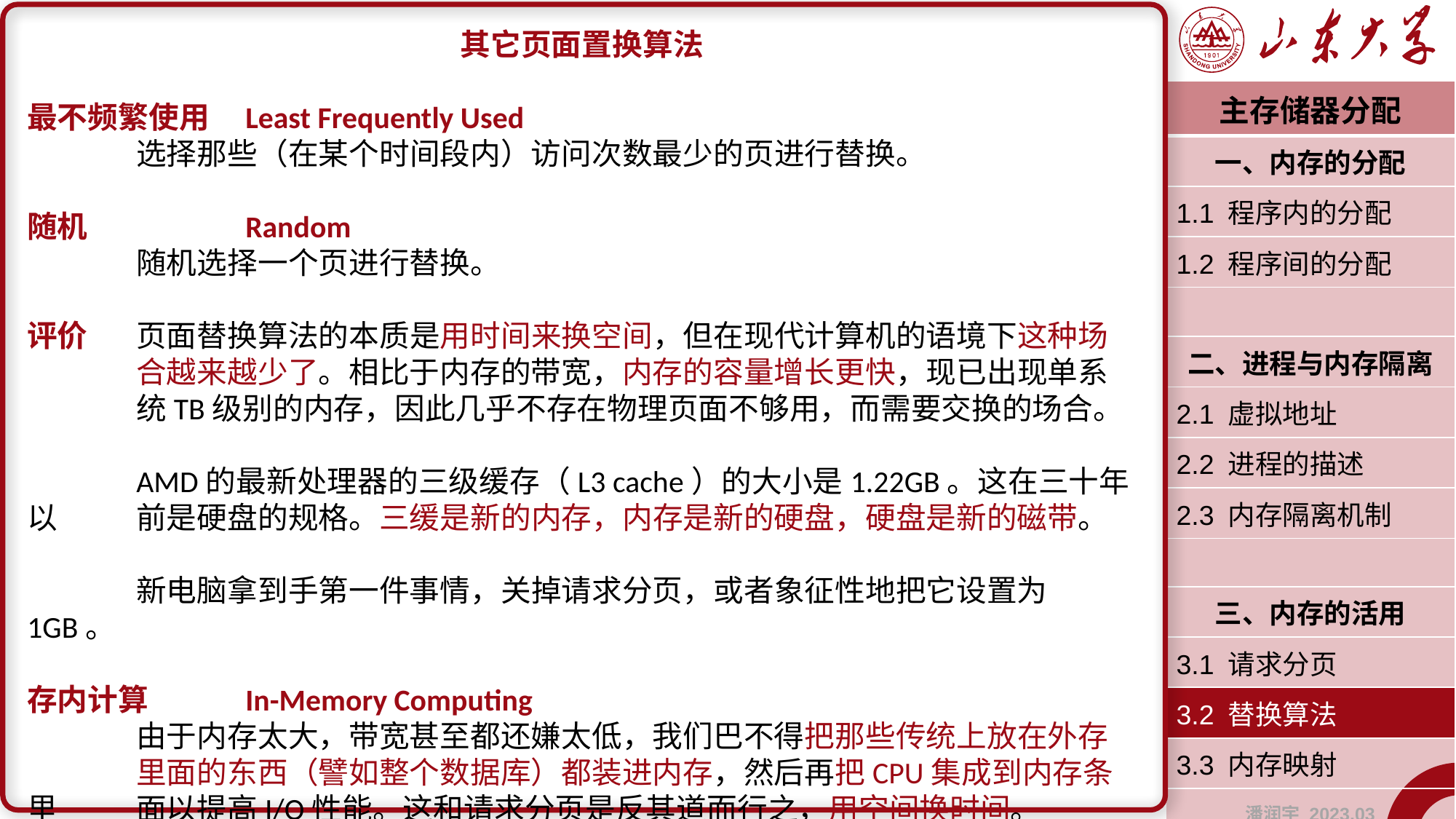

其它页面置换算法

最不频繁使用	Least Frequently Used
	选择那些（在某个时间段内）访问次数最少的页进行替换。

随机		Random
	随机选择一个页进行替换。

评价	页面替换算法的本质是用时间来换空间，但在现代计算机的语境下这种场		合越来越少了。相比于内存的带宽，内存的容量增长更快，现已出现单系		统TB级别的内存，因此几乎不存在物理页面不够用，而需要交换的场合。

	AMD的最新处理器的三级缓存（L3 cache）的大小是1.22GB。这在三十年以	前是硬盘的规格。三缓是新的内存，内存是新的硬盘，硬盘是新的磁带。

	新电脑拿到手第一件事情，关掉请求分页，或者象征性地把它设置为1GB。

存内计算	In-Memory Computing
	由于内存太大，带宽甚至都还嫌太低，我们巴不得把那些传统上放在外存		里面的东西（譬如整个数据库）都装进内存，然后再把CPU集成到内存条里	面以提高I/O性能。这和请求分页是反其道而行之，用空间换时间。
| 主存储器分配 |
| --- |
| 一、内存的分配 |
| 1.1 程序内的分配 |
| 1.2 程序间的分配 |
|  |
| 二、进程与内存隔离 |
| 2.1 虚拟地址 |
| 2.2 进程的描述 |
| 2.3 内存隔离机制 |
|  |
| 三、内存的活用 |
| 3.1 请求分页 |
| 3.2 替换算法 |
| 3.3 内存映射 |
| 潘润宇 2023.03 |